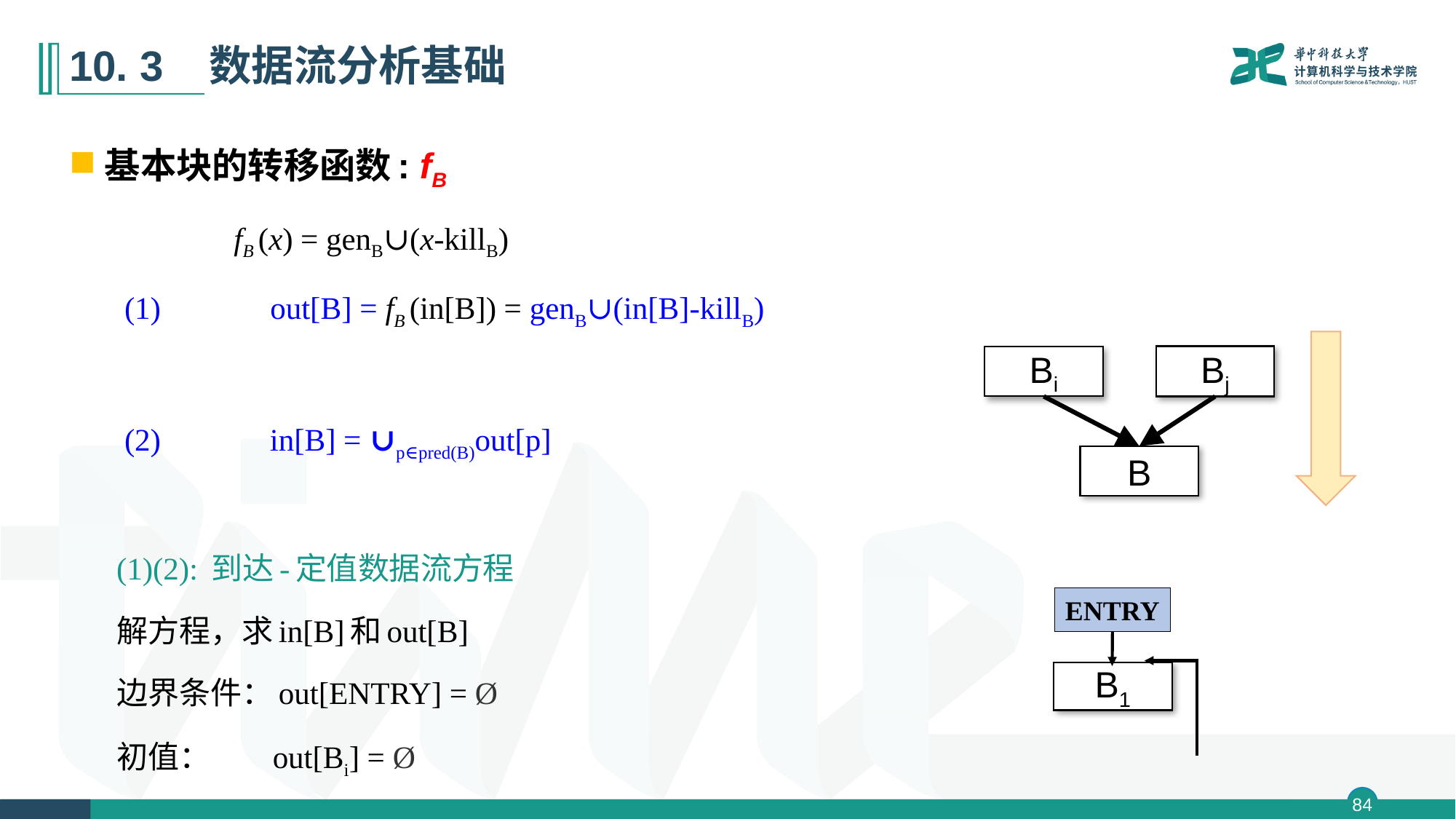

# 10. 3   数据流分析基础
基本块的转移函数: fB
               fB (x) = genB∪(x-killB)
 (1)              out[B] = fB (in[B]) = genB∪(in[B]-killB)

 (2)              in[B] = ∪p∈pred(B)out[p]

(1)(2): 到达-定值数据流方程
解方程，求in[B]和out[B]
边界条件：out[ENTRY] = Ø
初值：        out[Bi] = Ø

Bj
Bi
B
ENTRY

B1